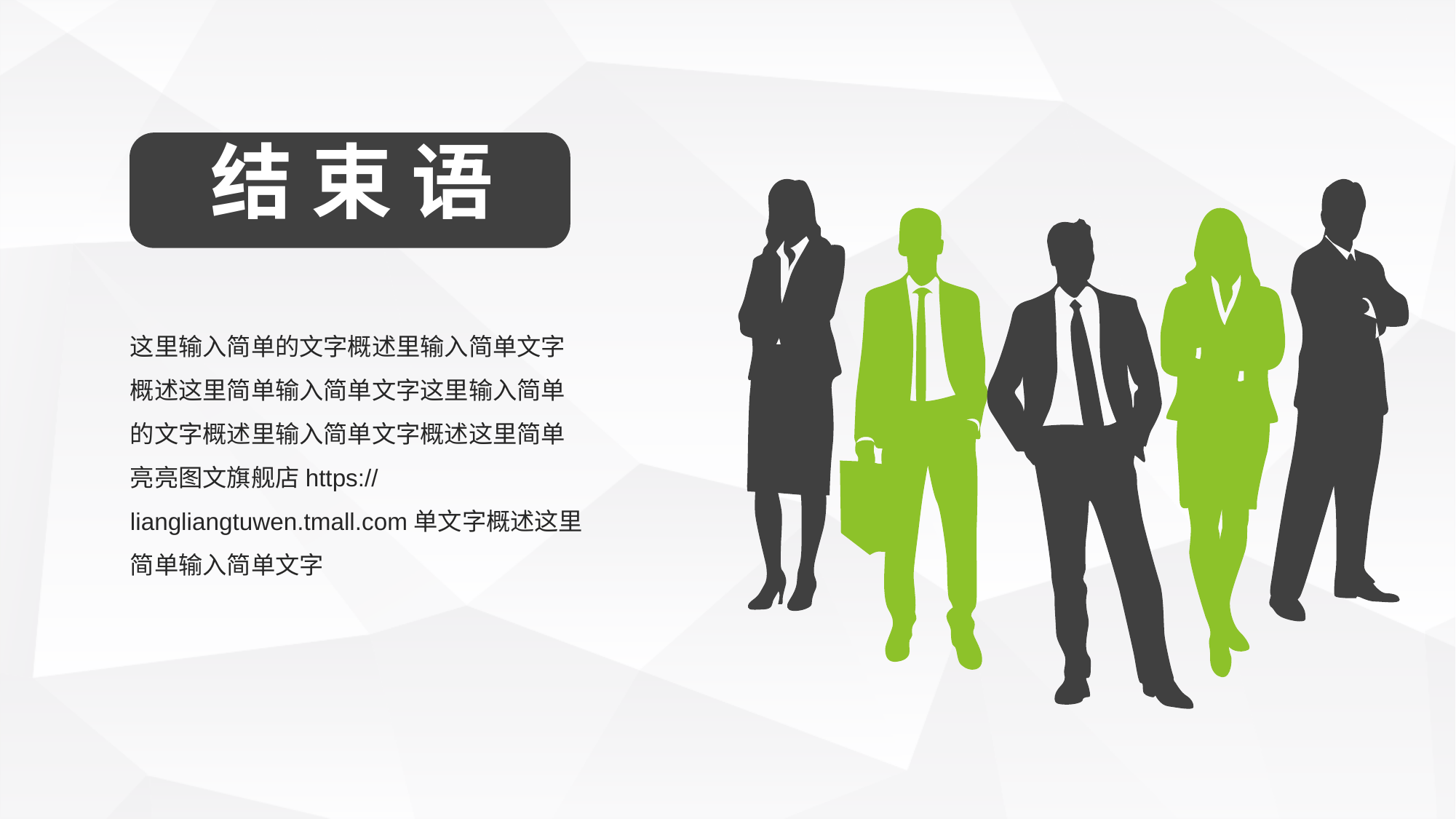

结 束 语

这里输入简单的文字概述里输入简单文字概述这里简单输入简单文字这里输入简单的文字概述里输入简单文字概述这里简单亮亮图文旗舰店https://liangliangtuwen.tmall.com单文字概述这里简单输入简单文字